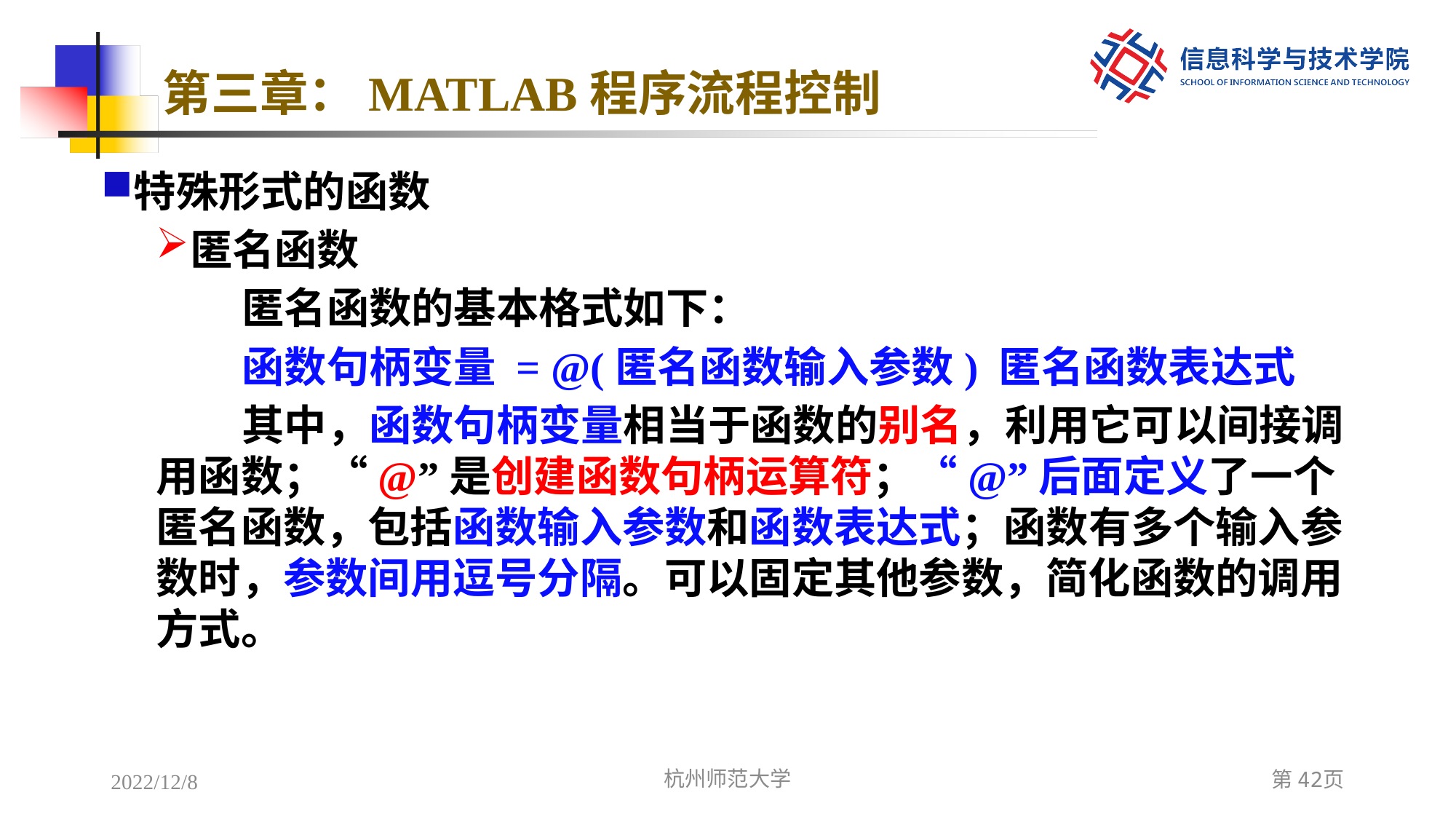

# 第三章：MATLAB程序流程控制
特殊形式的函数
匿名函数
匿名函数的基本格式如下：
函数句柄变量 = @(匿名函数输入参数) 匿名函数表达式
其中，函数句柄变量相当于函数的别名，利用它可以间接调用函数；“@”是创建函数句柄运算符；“@”后面定义了一个匿名函数，包括函数输入参数和函数表达式；函数有多个输入参数时，参数间用逗号分隔。可以固定其他参数，简化函数的调用方式。

2022/12/8
杭州师范大学
第42页